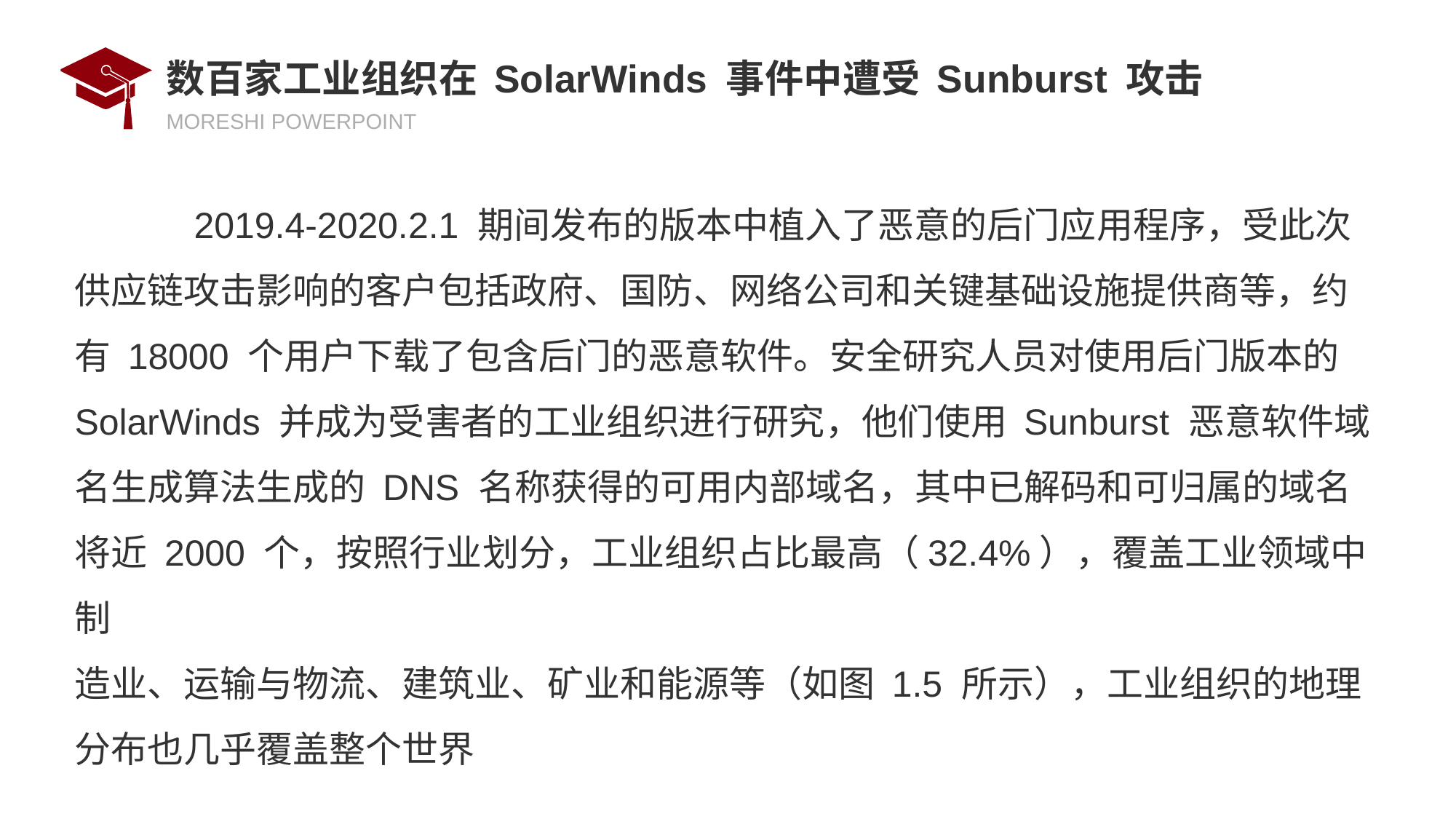

# 数百家工业组织在 SolarWinds 事件中遭受 Sunburst 攻击
	 2019.4-2020.2.1 期间发布的版本中植入了恶意的后门应用程序，受此次供应链攻击影响的客户包括政府、国防、网络公司和关键基础设施提供商等，约有 18000 个用户下载了包含后门的恶意软件。安全研究人员对使用后门版本的 SolarWinds 并成为受害者的工业组织进行研究，他们使用 Sunburst 恶意软件域名生成算法生成的 DNS 名称获得的可用内部域名，其中已解码和可归属的域名将近 2000 个，按照行业划分，工业组织占比最高（32.4%），覆盖工业领域中制
造业、运输与物流、建筑业、矿业和能源等（如图 1.5 所示），工业组织的地理分布也几乎覆盖整个世界